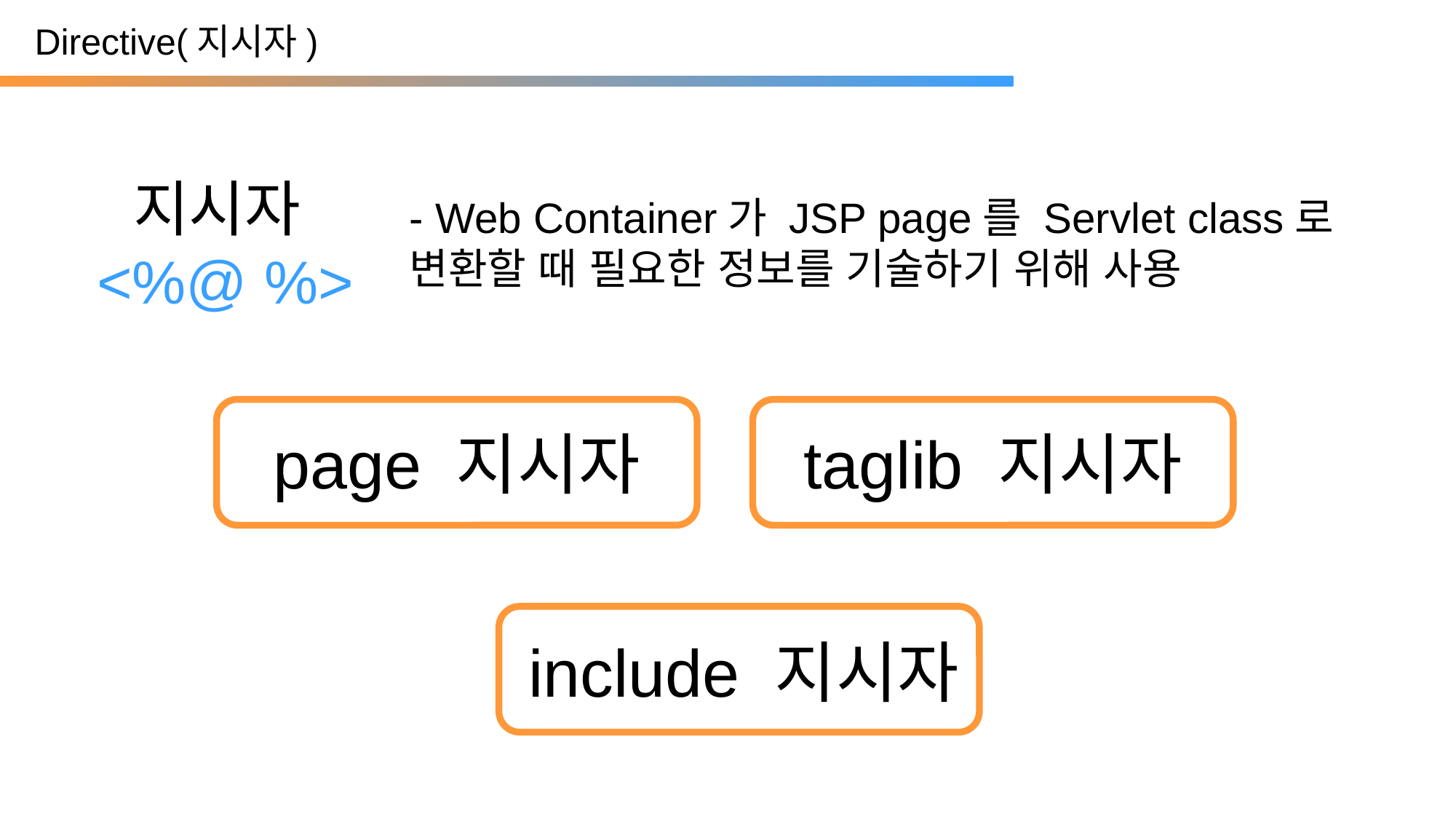

Directive(지시자)

지시자
<%@ %>
- Web Container가 JSP page를 Servlet class로 변환할 때 필요한 정보를 기술하기 위해 사용

page 지시자
taglib 지시자

include 지시자